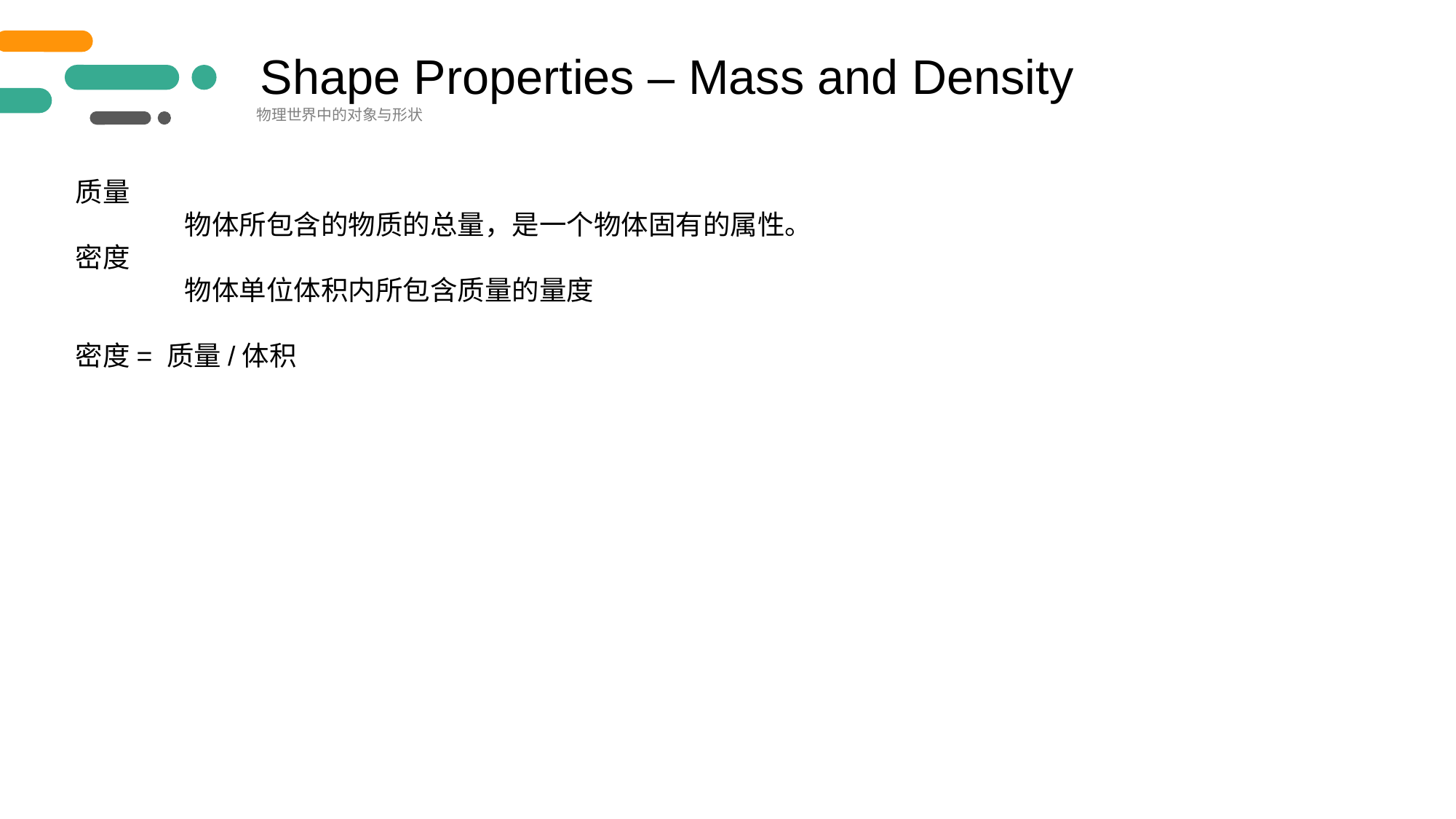

Shape Properties – Mass and Density
物理世界中的对象与形状
质量
	物体所包含的物质的总量，是一个物体固有的属性。
密度
	物体单位体积内所包含质量的量度

密度= 质量/体积
​